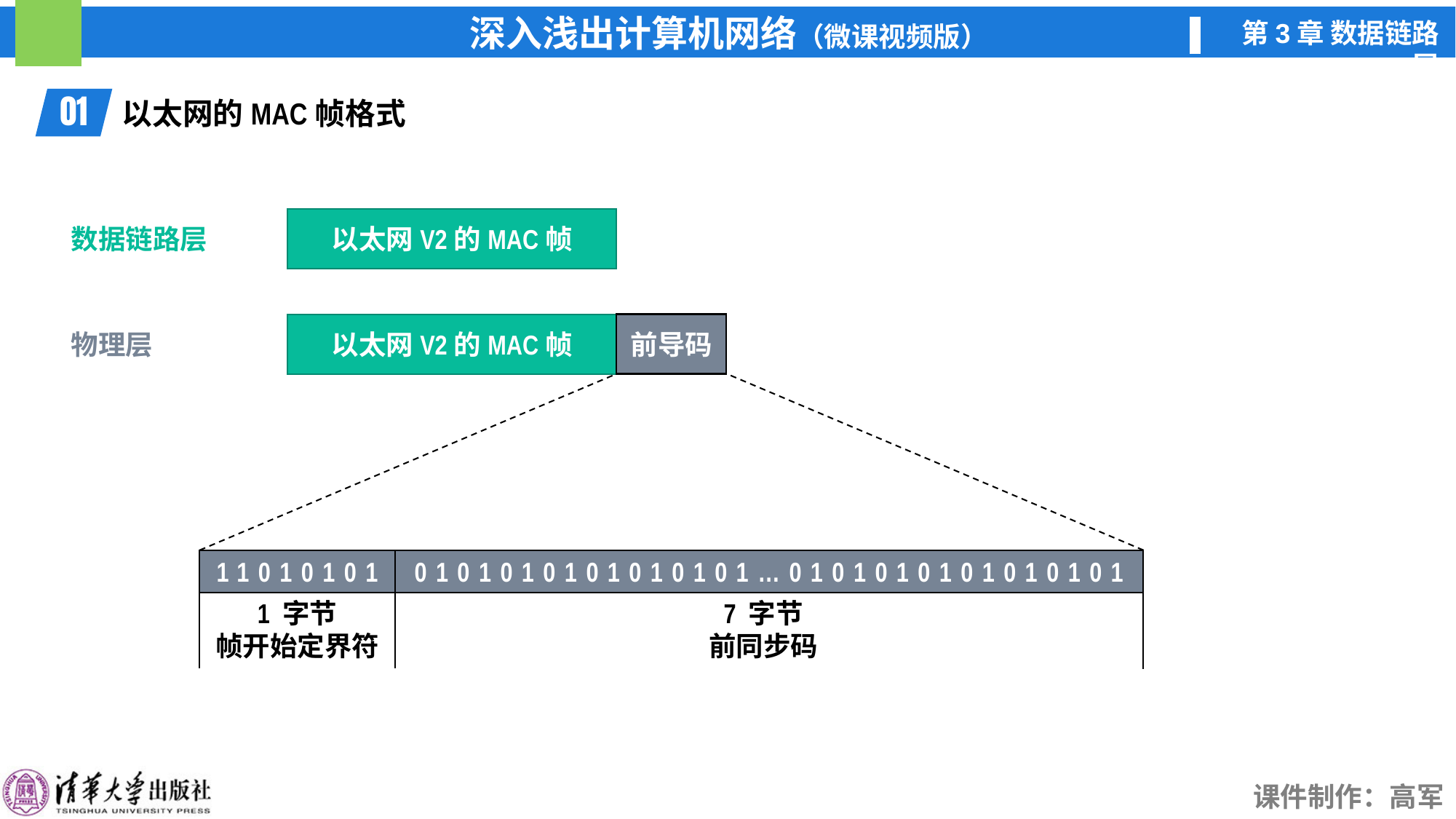

01
以太网的MAC帧格式
以太网V2的MAC帧
数据链路层
前导码
以太网V2的MAC帧
物理层
0101010101010101…0101010101010101
11010101
1 字节
帧开始定界符
7 字节
前同步码